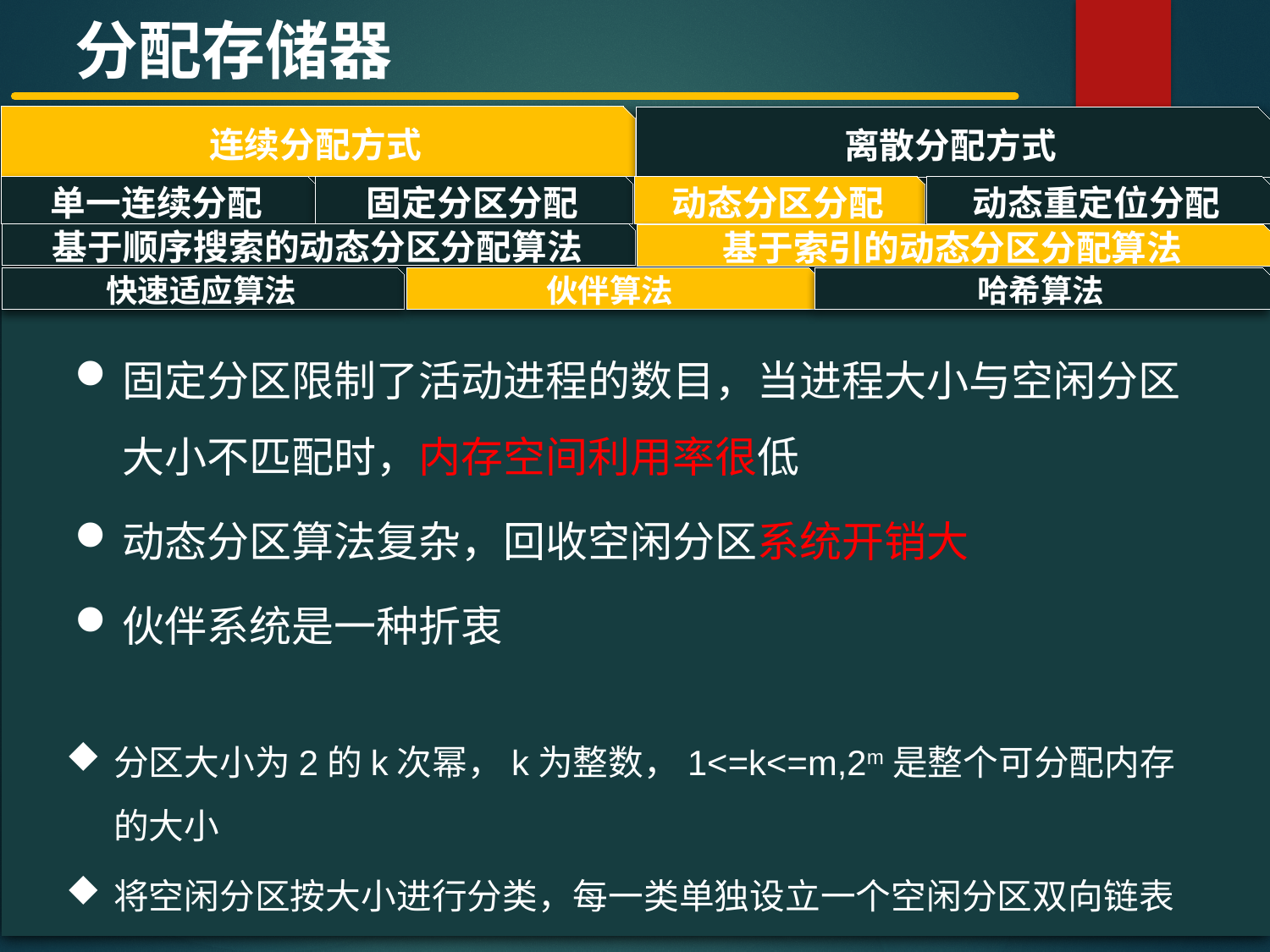

分配存储器
连续分配方式
离散分配方式
#
单一连续分配
固定分区分配
动态分区分配
动态重定位分配
基于顺序搜索的动态分区分配算法
基于索引的动态分区分配算法
快速适应算法
哈希算法
伙伴算法
固定分区限制了活动进程的数目，当进程大小与空闲分区大小不匹配时，内存空间利用率很低
动态分区算法复杂，回收空闲分区系统开销大
伙伴系统是一种折衷
分区大小为2的k次幂，k为整数，1<=k<=m,2m是整个可分配内存的大小
将空闲分区按大小进行分类，每一类单独设立一个空闲分区双向链表